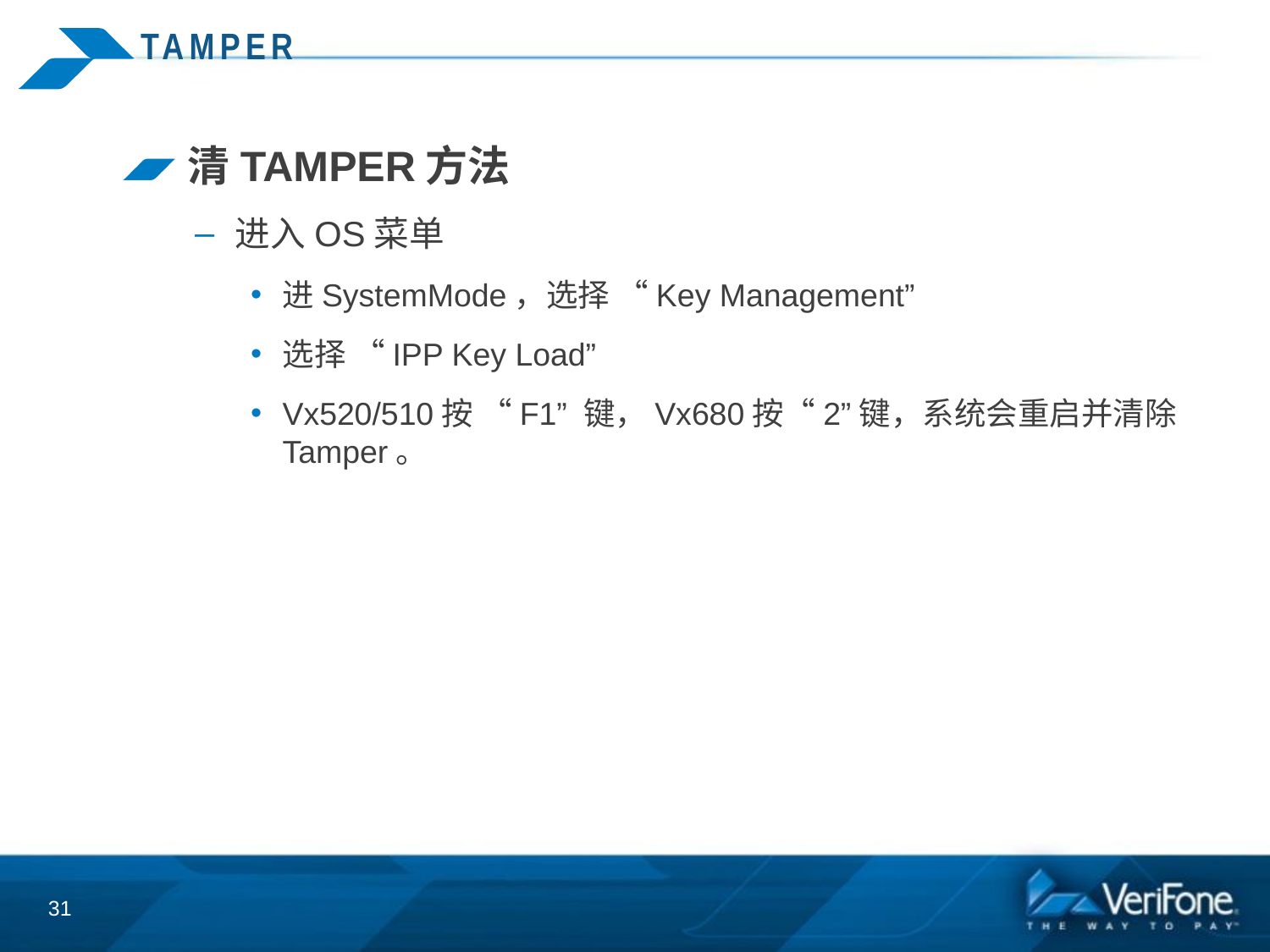

# TAMPER
清TAMPER方法
进入OS菜单
进SystemMode，选择 “Key Management”
选择 “IPP Key Load”
Vx520/510按 “F1” 键，Vx680按“2”键，系统会重启并清除Tamper。
31